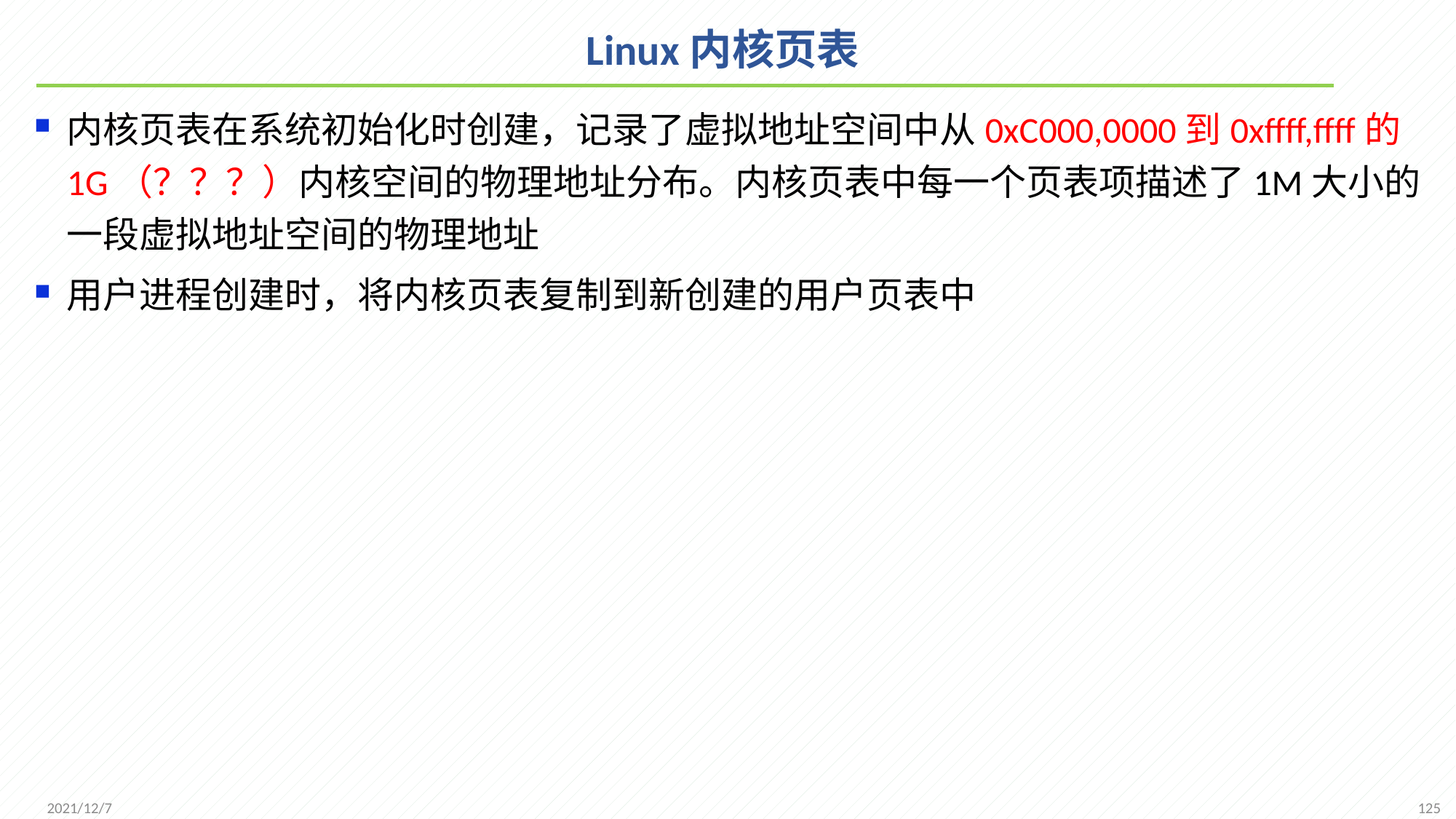

# Linux内核页表
内核页表在系统初始化时创建，记录了虚拟地址空间中从0xC000,0000到0xffff,ffff的1G（？？？）内核空间的物理地址分布。内核页表中每一个页表项描述了1M大小的一段虚拟地址空间的物理地址
用户进程创建时，将内核页表复制到新创建的用户页表中
125
2021/12/7